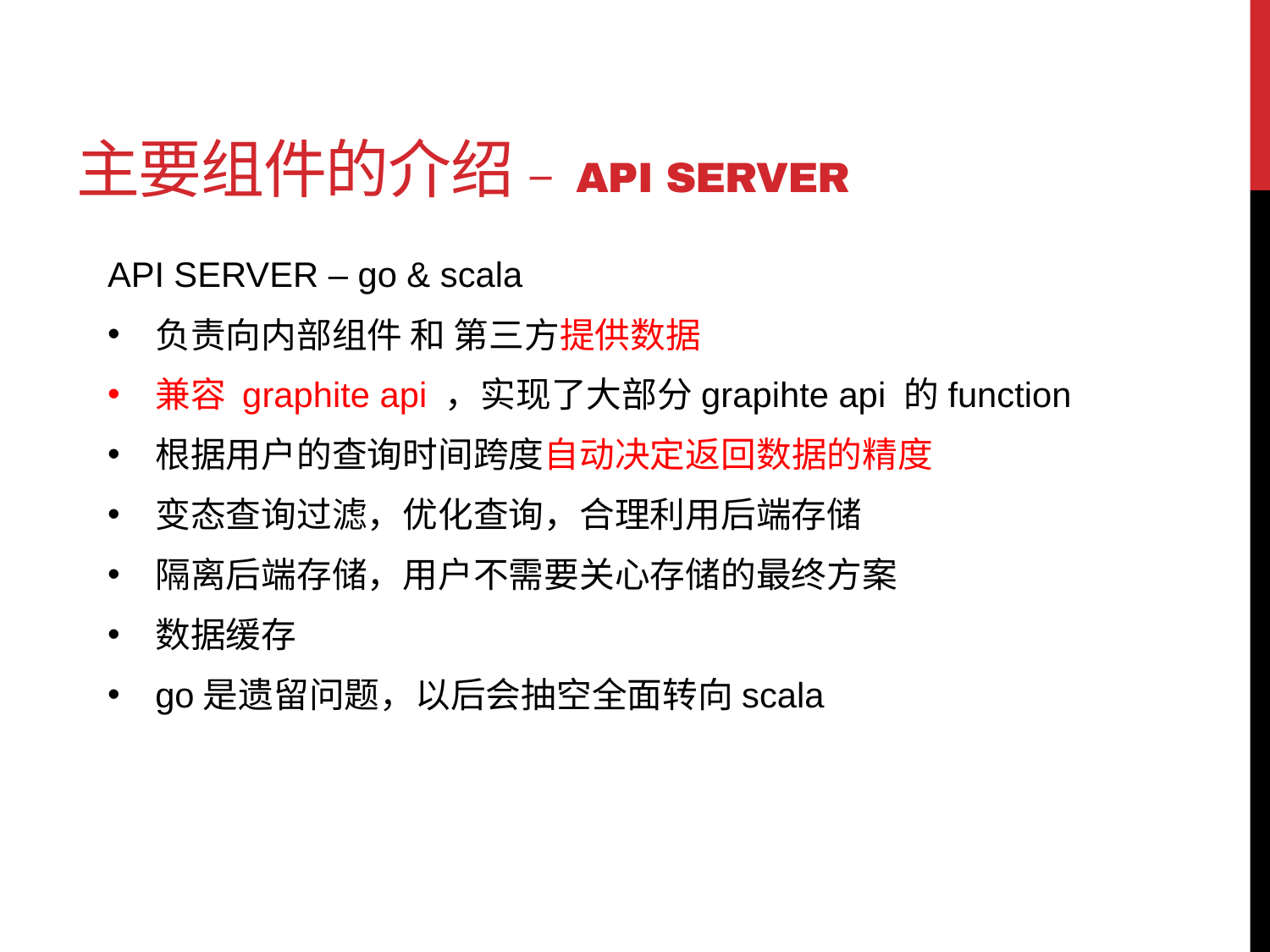

# 主要组件的介绍 – api sERVER
API SERVER – go & scala
负责向内部组件 和 第三方提供数据
兼容 graphite api ，实现了大部分grapihte api 的function
根据用户的查询时间跨度自动决定返回数据的精度
变态查询过滤，优化查询，合理利用后端存储
隔离后端存储，用户不需要关心存储的最终方案
数据缓存
go是遗留问题，以后会抽空全面转向scala